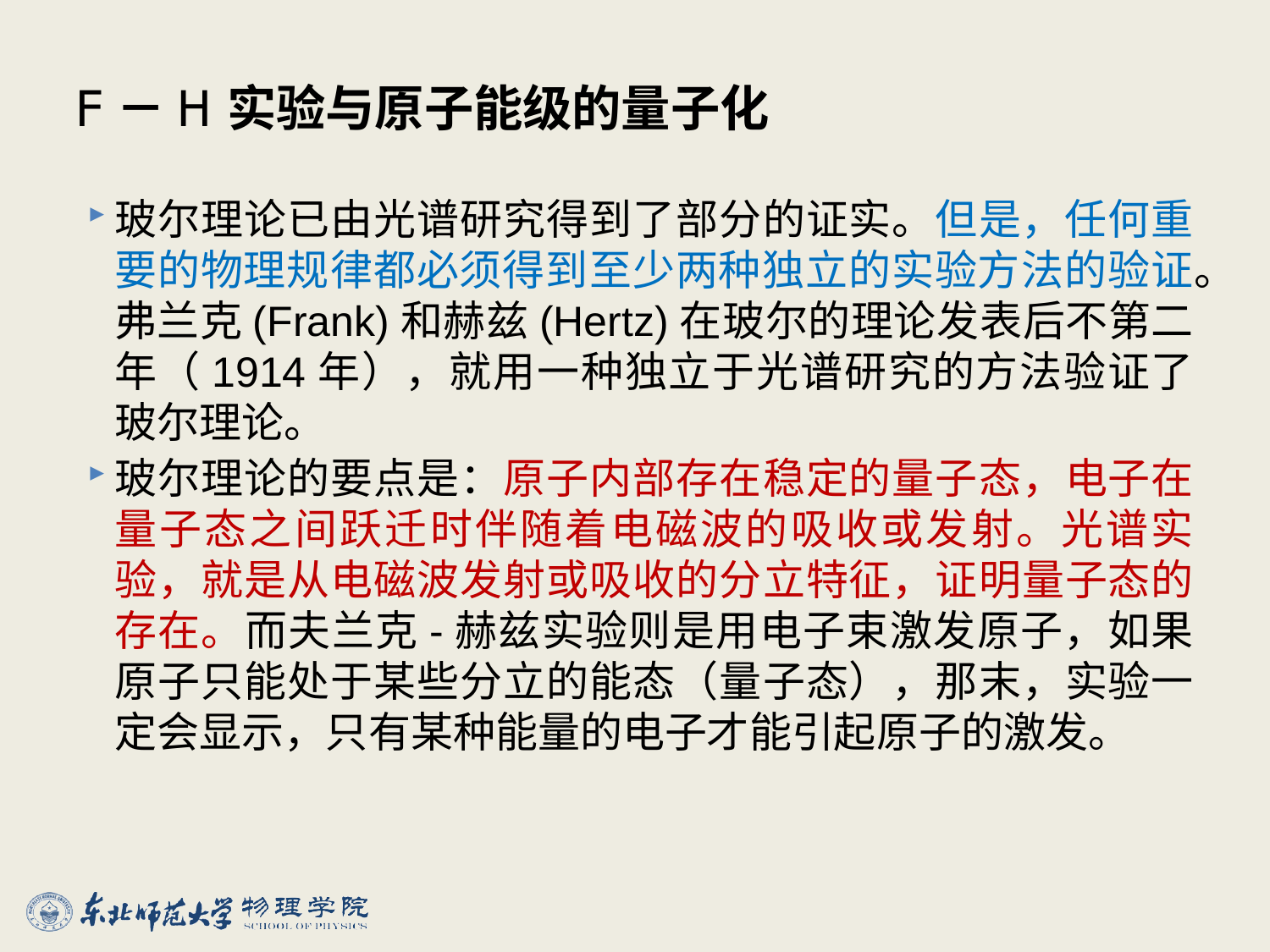

# F－H实验与原子能级的量子化
玻尔理论已由光谱研究得到了部分的证实。但是，任何重要的物理规律都必须得到至少两种独立的实验方法的验证。弗兰克(Frank)和赫兹(Hertz)在玻尔的理论发表后不第二年（1914年），就用一种独立于光谱研究的方法验证了玻尔理论。
玻尔理论的要点是：原子内部存在稳定的量子态，电子在量子态之间跃迁时伴随着电磁波的吸收或发射。光谱实验，就是从电磁波发射或吸收的分立特征，证明量子态的存在。而夫兰克-赫兹实验则是用电子束激发原子，如果原子只能处于某些分立的能态（量子态），那末，实验一定会显示，只有某种能量的电子才能引起原子的激发。